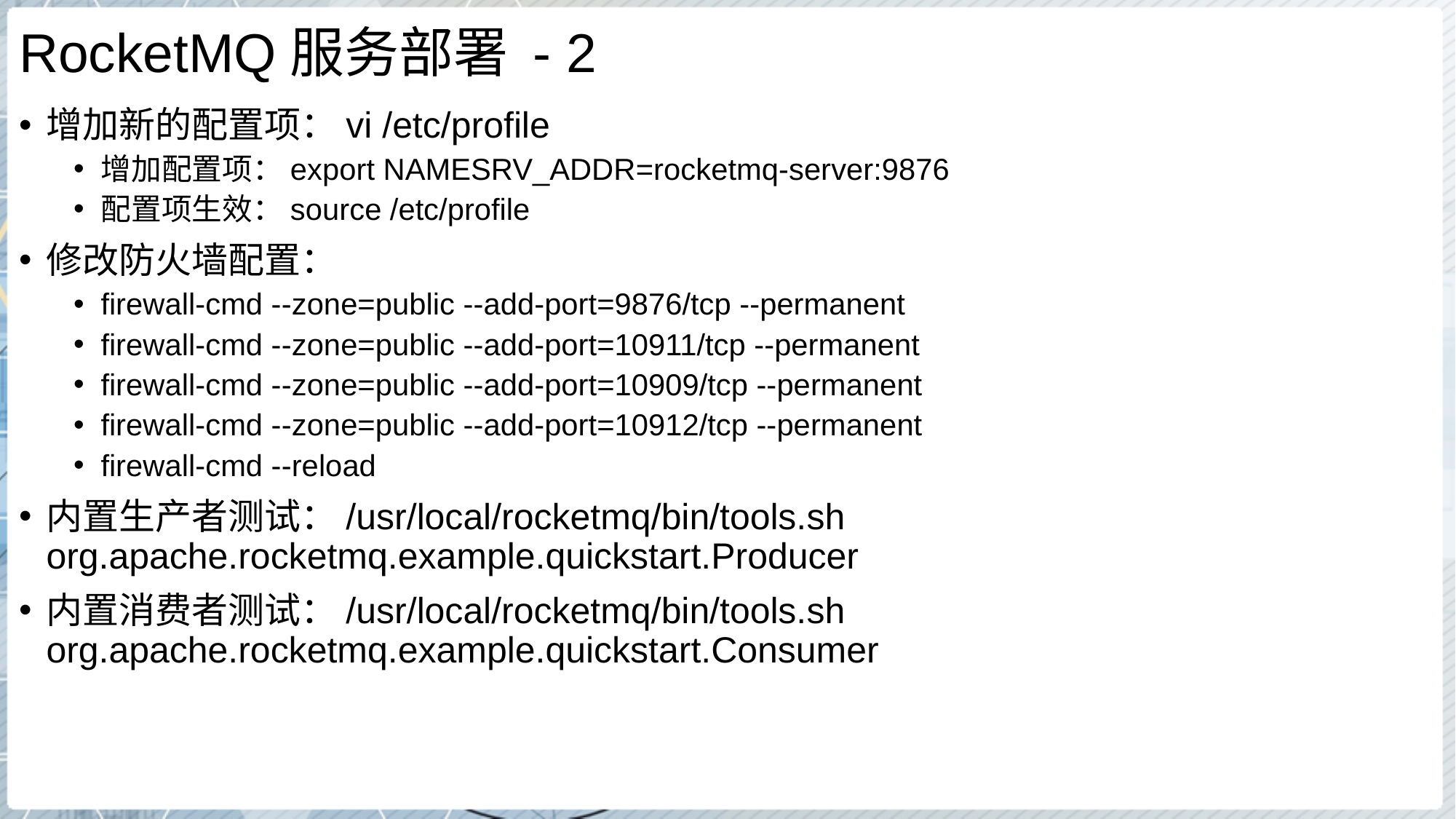

# RocketMQ服务部署 - 2
增加新的配置项：vi /etc/profile
增加配置项：export NAMESRV_ADDR=rocketmq-server:9876
配置项生效：source /etc/profile
修改防火墙配置：
firewall-cmd --zone=public --add-port=9876/tcp --permanent
firewall-cmd --zone=public --add-port=10911/tcp --permanent
firewall-cmd --zone=public --add-port=10909/tcp --permanent
firewall-cmd --zone=public --add-port=10912/tcp --permanent
firewall-cmd --reload
内置生产者测试：/usr/local/rocketmq/bin/tools.sh org.apache.rocketmq.example.quickstart.Producer
内置消费者测试：/usr/local/rocketmq/bin/tools.sh org.apache.rocketmq.example.quickstart.Consumer